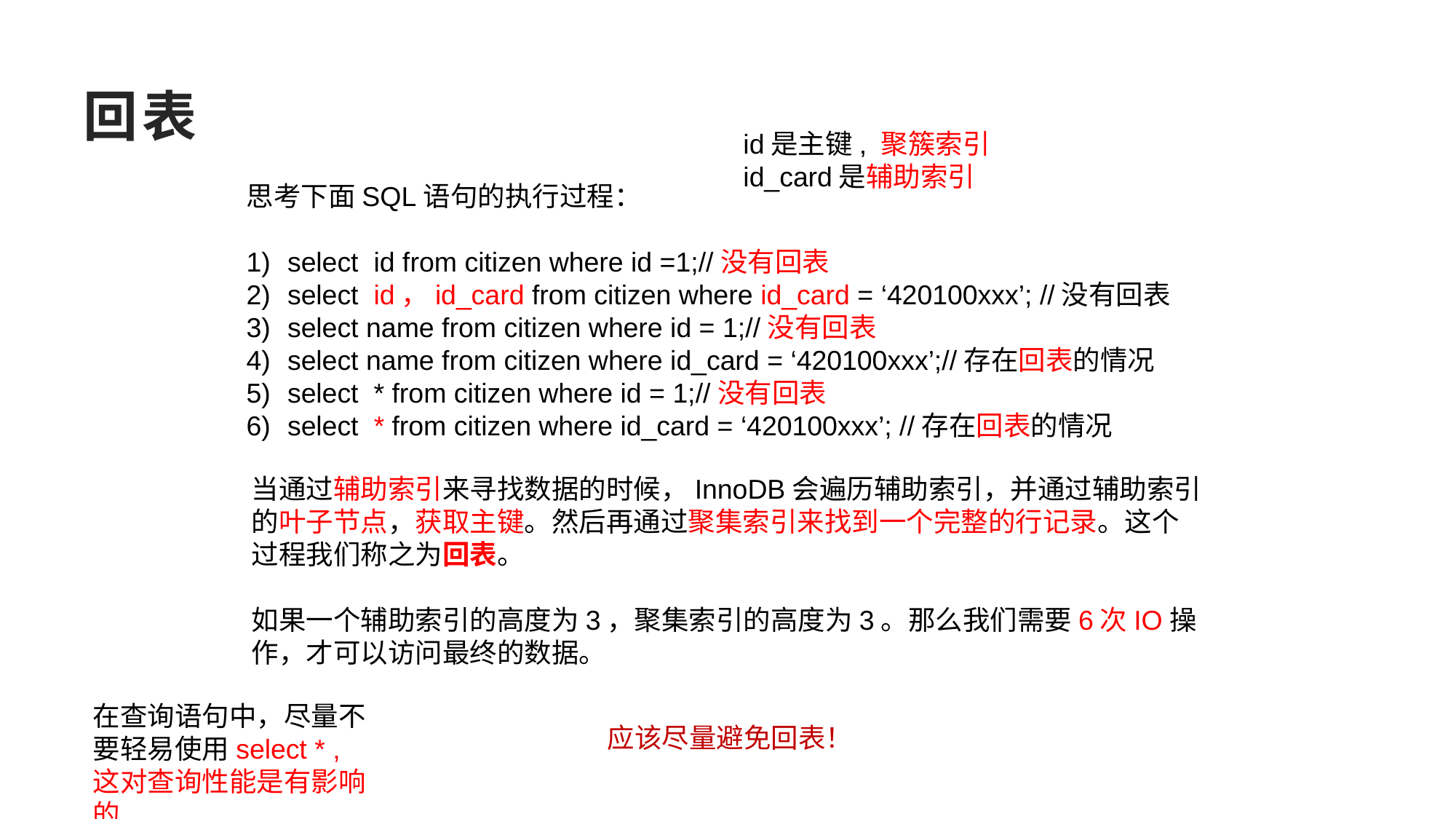

回表
id是主键, 聚簇索引
id_card是辅助索引
思考下面SQL语句的执行过程：

select  id from citizen where id =1;//没有回表
select  id，id_card from citizen where id_card = ‘420100xxx’; //没有回表
select name from citizen where id = 1;//没有回表
select name from citizen where id_card = ‘420100xxx’;//存在回表的情况
select  * from citizen where id = 1;//没有回表
select  * from citizen where id_card = ‘420100xxx’; //存在回表的情况
当通过辅助索引来寻找数据的时候，InnoDB会遍历辅助索引，并通过辅助索引的叶子节点，获取主键。然后再通过聚集索引来找到一个完整的行记录。这个过程我们称之为回表。

如果一个辅助索引的高度为3，聚集索引的高度为3。那么我们需要6次IO操作，才可以访问最终的数据。
在查询语句中，尽量不要轻易使用select * , 这对查询性能是有影响的
应该尽量避免回表！